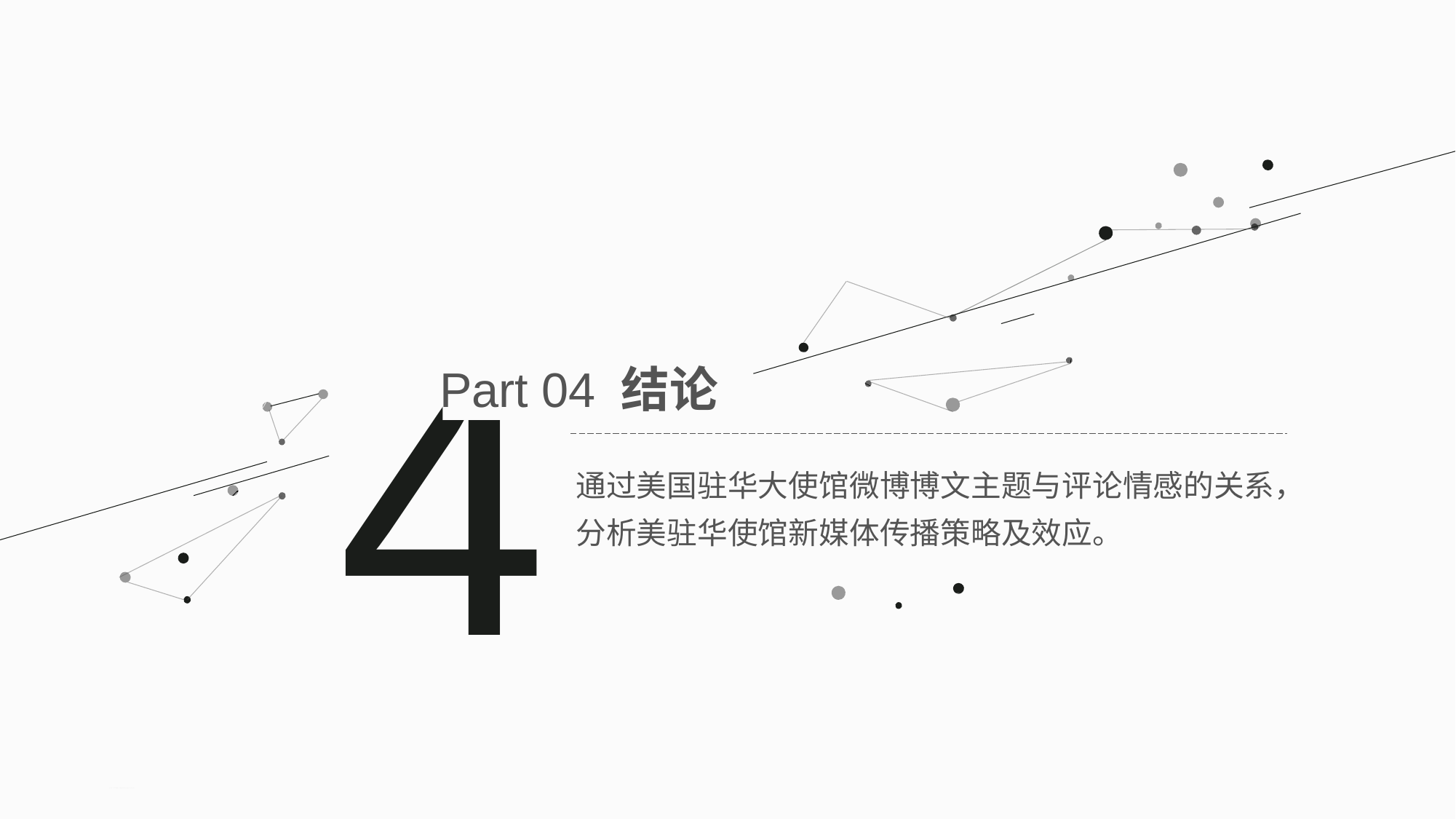

4

Part 04 结论

通过美国驻华大使馆微博博文主题与评论情感的关系，分析美驻华使馆新媒体传播策略及效应。

节日PPT模板 http://www.1ppt.com/jieri/